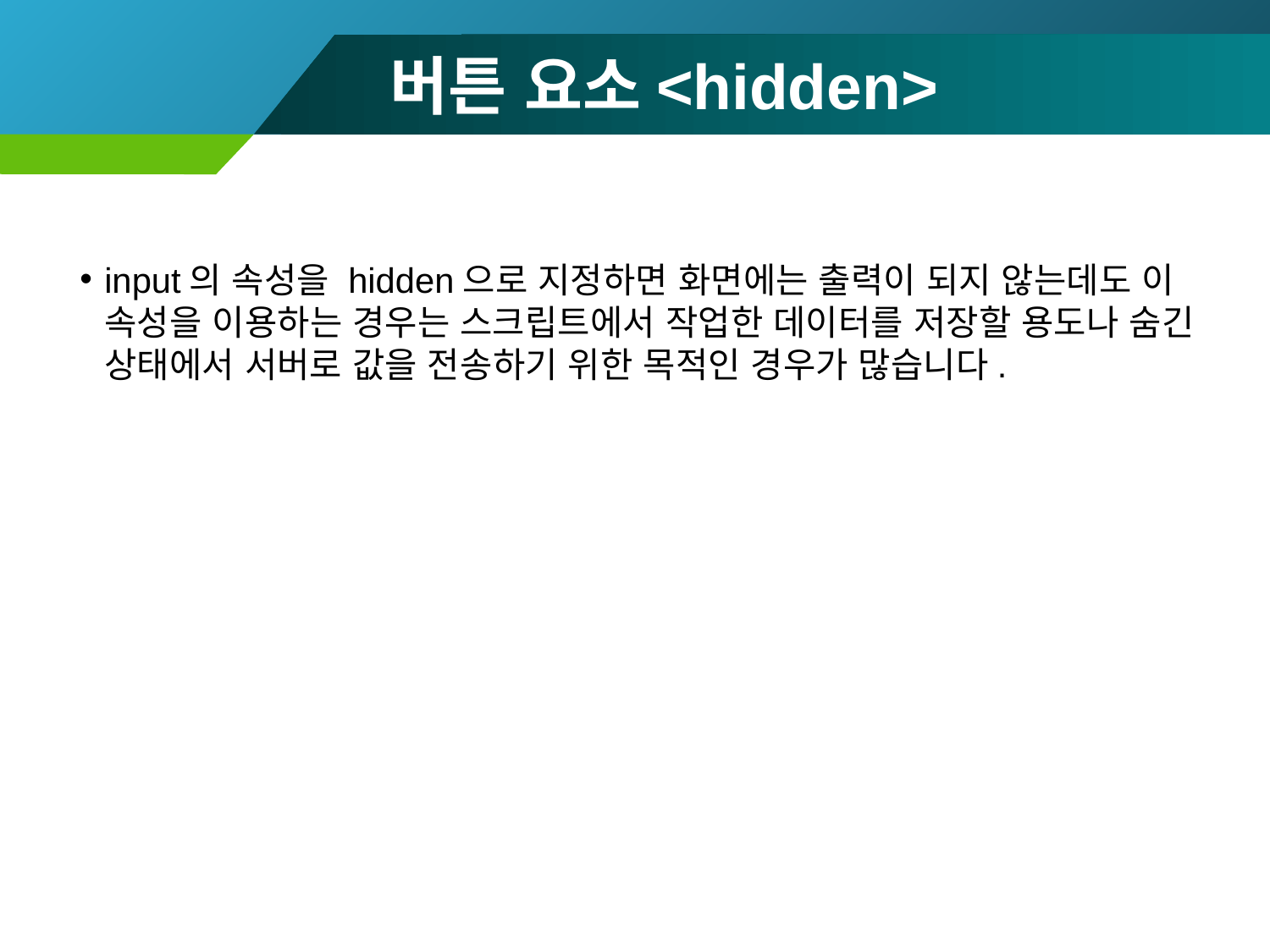

# 버튼 요소<hidden>
input의 속성을 hidden으로 지정하면 화면에는 출력이 되지 않는데도 이 속성을 이용하는 경우는 스크립트에서 작업한 데이터를 저장할 용도나 숨긴 상태에서 서버로 값을 전송하기 위한 목적인 경우가 많습니다.